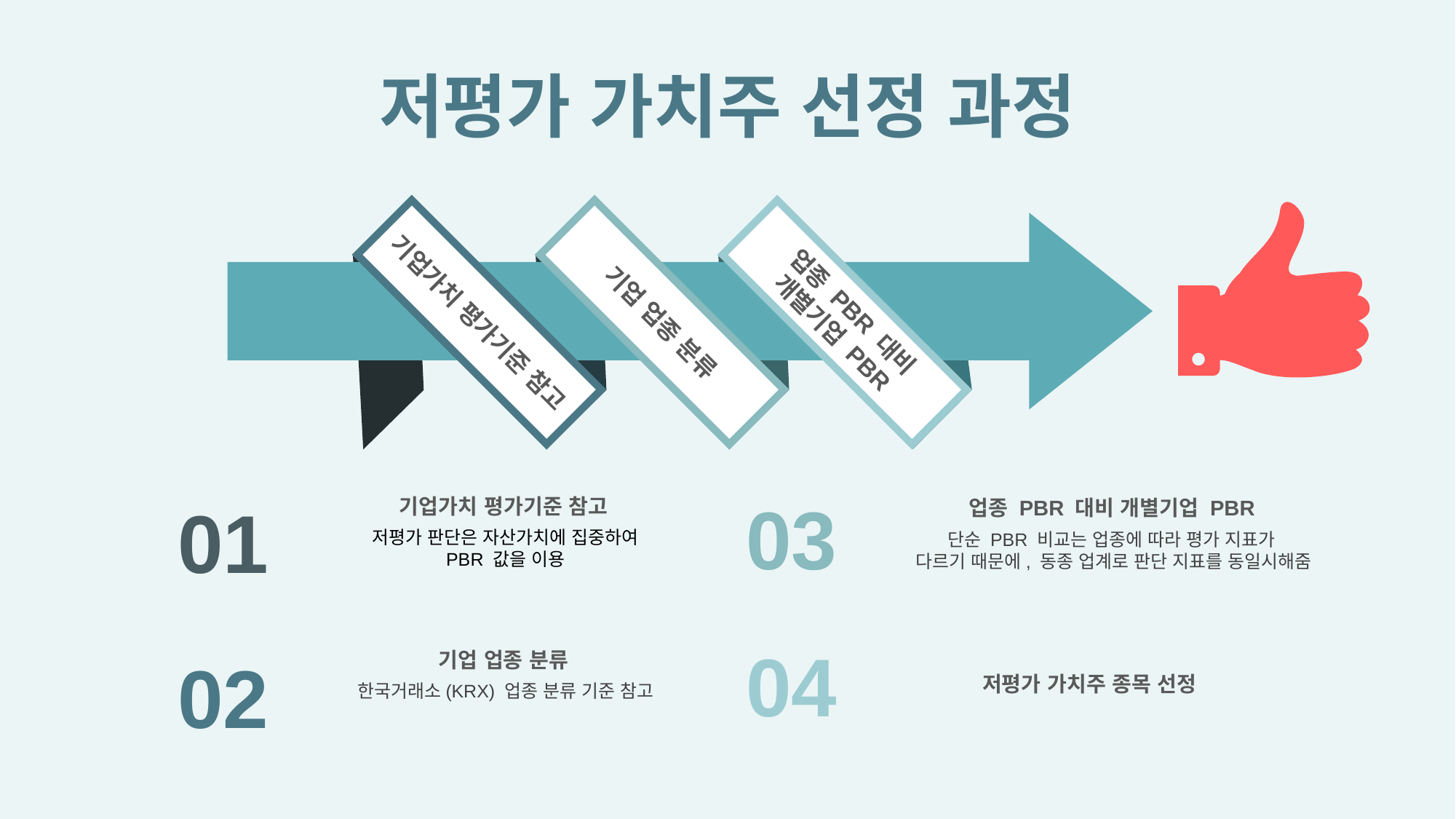

저평가 가치주 선정 과정

기업가치 평가기준 참고

업종 PBR 대비 개별기업 PBR

기업 업종 분류
03
01
기업가치 평가기준 참고
저평가 판단은 자산가치에 집중하여
PBR 값을 이용
업종 PBR 대비 개별기업 PBR
단순 PBR 비교는 업종에 따라 평가 지표가
다르기 때문에, 동종 업계로 판단 지표를 동일시해줌
04
기업 업종 분류
한국거래소(KRX) 업종 분류 기준 참고
02
저평가 가치주 종목 선정